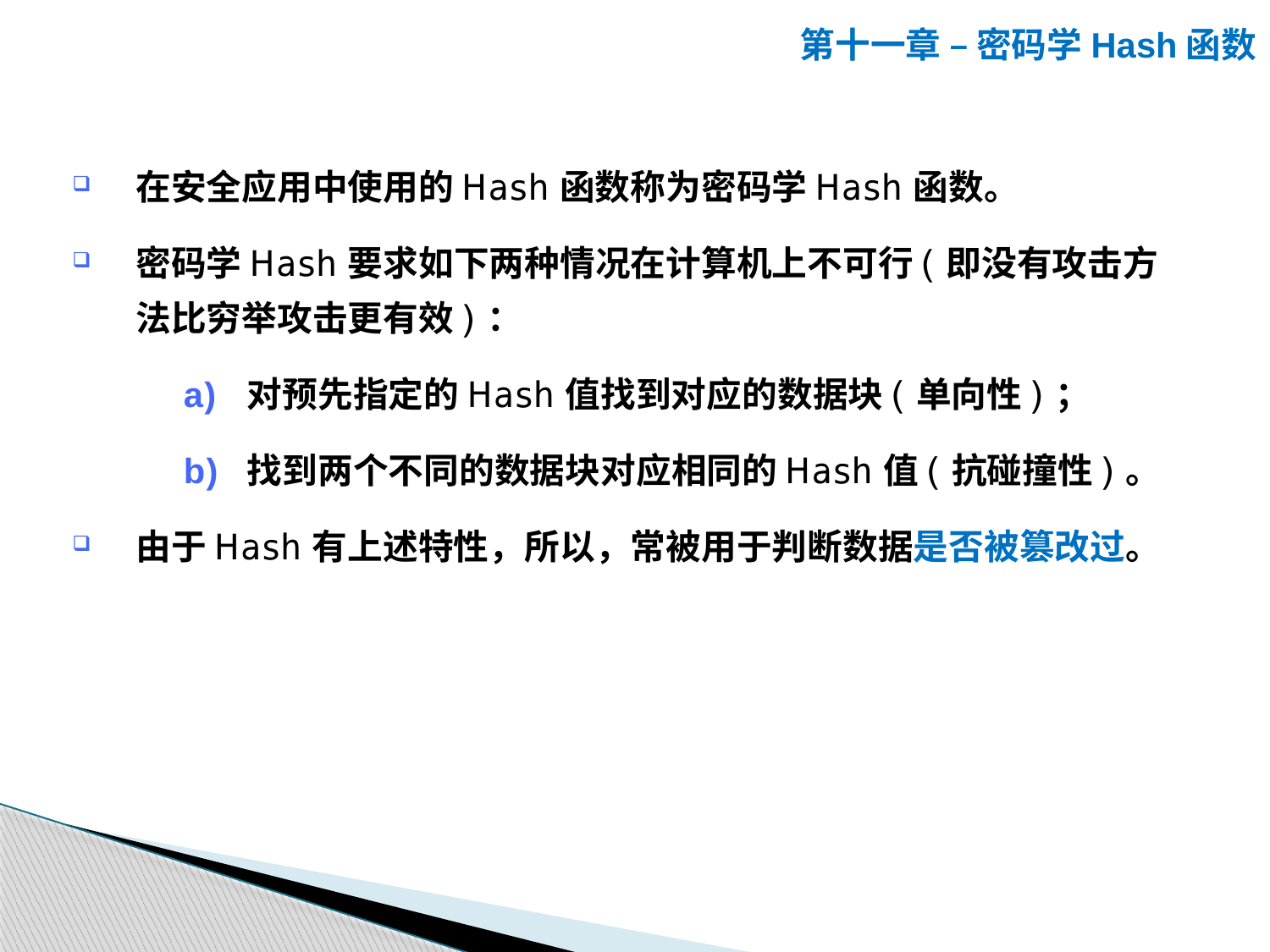

第十一章 – 密码学Hash函数
在安全应用中使用的Hash函数称为密码学Hash函数。
密码学Hash要求如下两种情况在计算机上不可行(即没有攻击方法比穷举攻击更有效)：
对预先指定的Hash值找到对应的数据块(单向性)；
找到两个不同的数据块对应相同的Hash值(抗碰撞性)。
由于Hash有上述特性，所以，常被用于判断数据是否被篡改过。